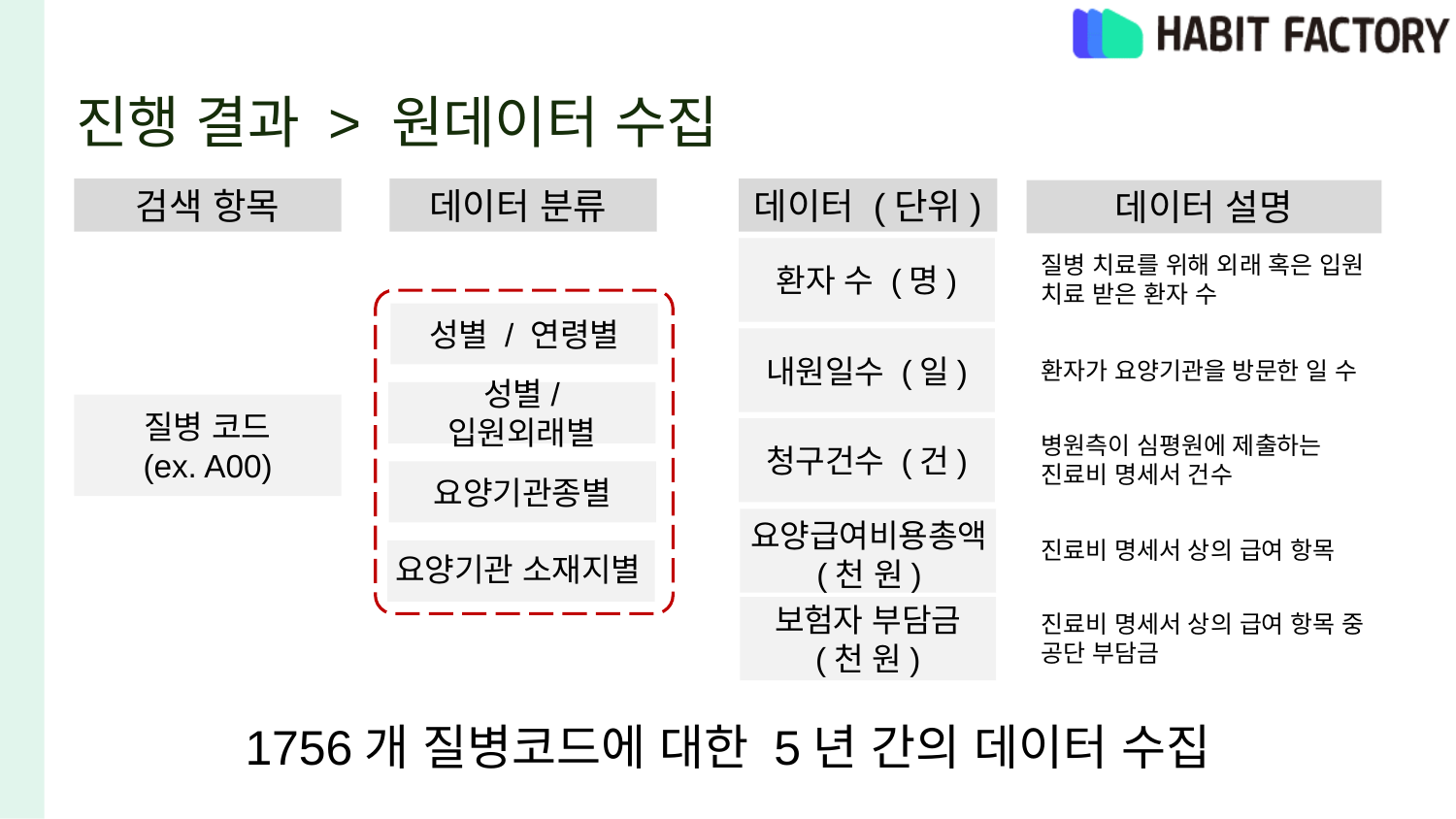

# 진행 결과 > 원데이터 수집
검색 항목
데이터 분류
데이터 (단위)
데이터 설명
환자 수 (명)
질병 치료를 위해 외래 혹은 입원 치료 받은 환자 수

성별 / 연령별
성별/ 입원외래별
요양기관종별

요양기관 소재지별
내원일수 (일)
환자가 요양기관을 방문한 일 수
질병 코드
(ex. A00)
청구건수 (건)
병원측이 심평원에 제출하는 진료비 명세서 건수
요양급여비용총액
(천 원)

진료비 명세서 상의 급여 항목
보험자 부담금
(천 원)
진료비 명세서 상의 급여 항목 중 공단 부담금
1756개 질병코드에 대한 5년 간의 데이터 수집